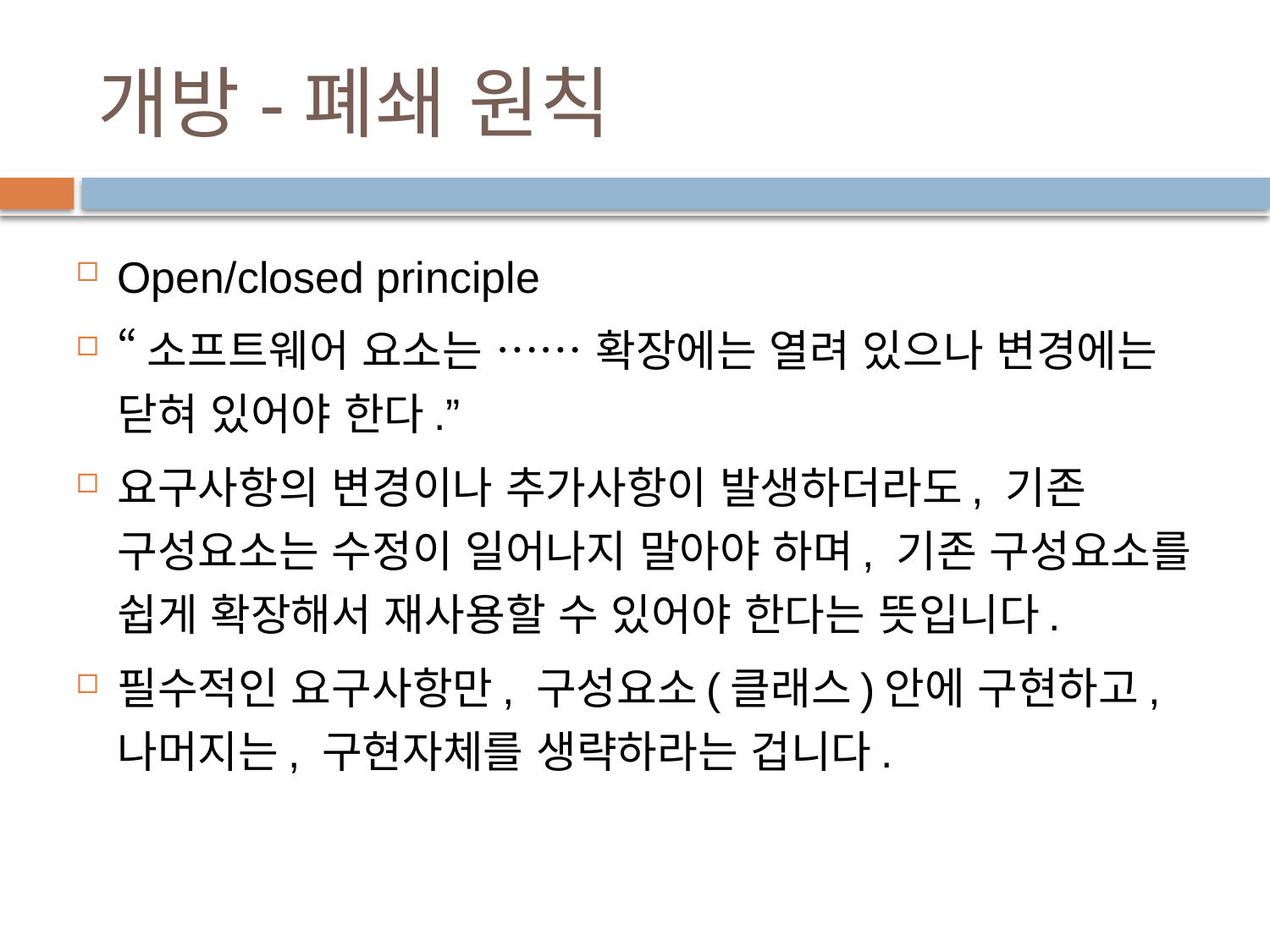

# 개방-폐쇄 원칙
Open/closed principle
“소프트웨어 요소는 …… 확장에는 열려 있으나 변경에는 닫혀 있어야 한다.”
요구사항의 변경이나 추가사항이 발생하더라도, 기존 구성요소는 수정이 일어나지 말아야 하며, 기존 구성요소를 쉽게 확장해서 재사용할 수 있어야 한다는 뜻입니다.
필수적인 요구사항만, 구성요소(클래스)안에 구현하고, 나머지는, 구현자체를 생략하라는 겁니다.